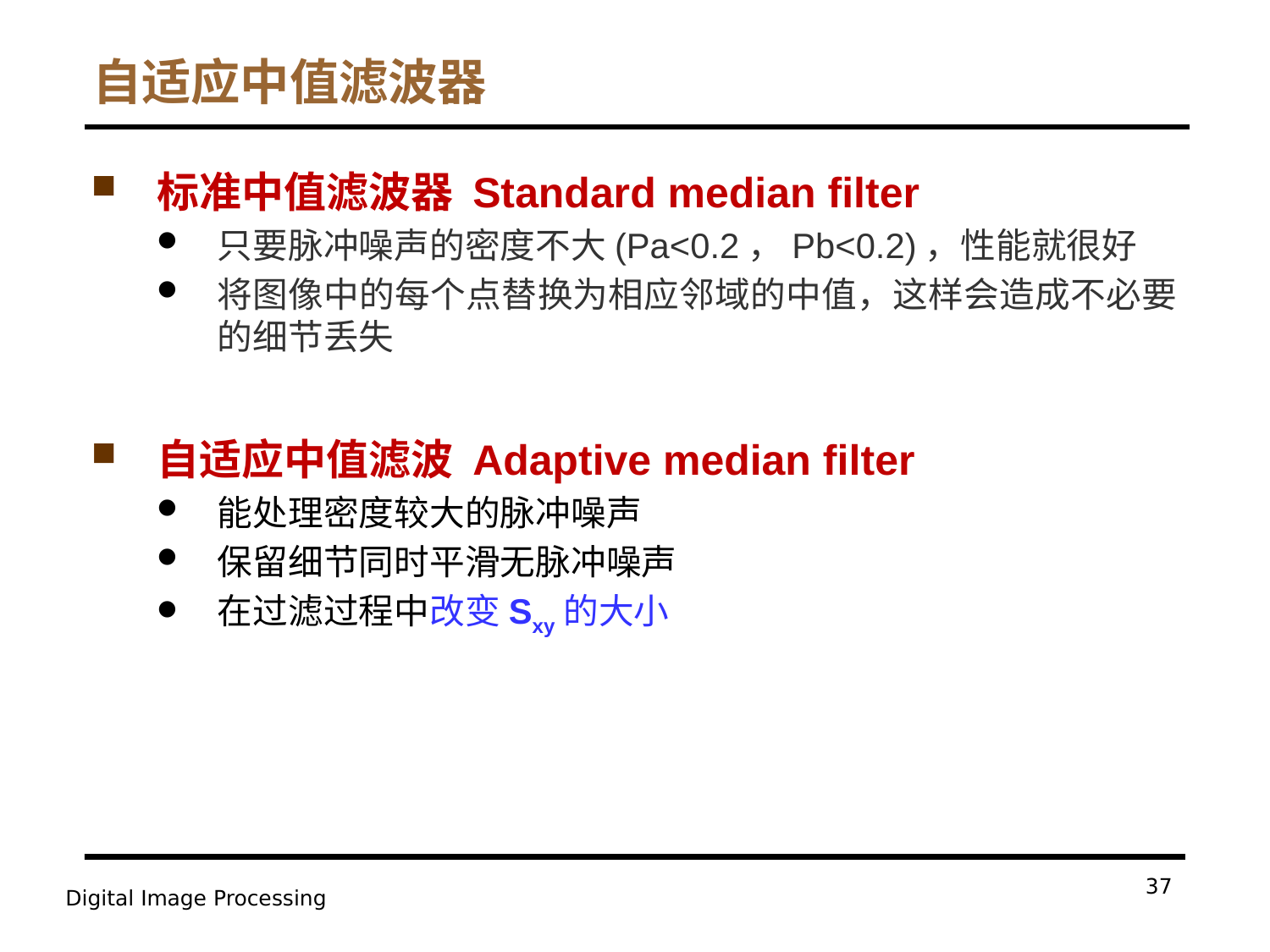

# 自适应中值滤波器
标准中值滤波器 Standard median filter
只要脉冲噪声的密度不大(Pa<0.2，Pb<0.2)，性能就很好
将图像中的每个点替换为相应邻域的中值，这样会造成不必要的细节丢失

自适应中值滤波 Adaptive median filter
能处理密度较大的脉冲噪声
保留细节同时平滑无脉冲噪声
在过滤过程中改变Sxy的大小
37
Digital Image Processing